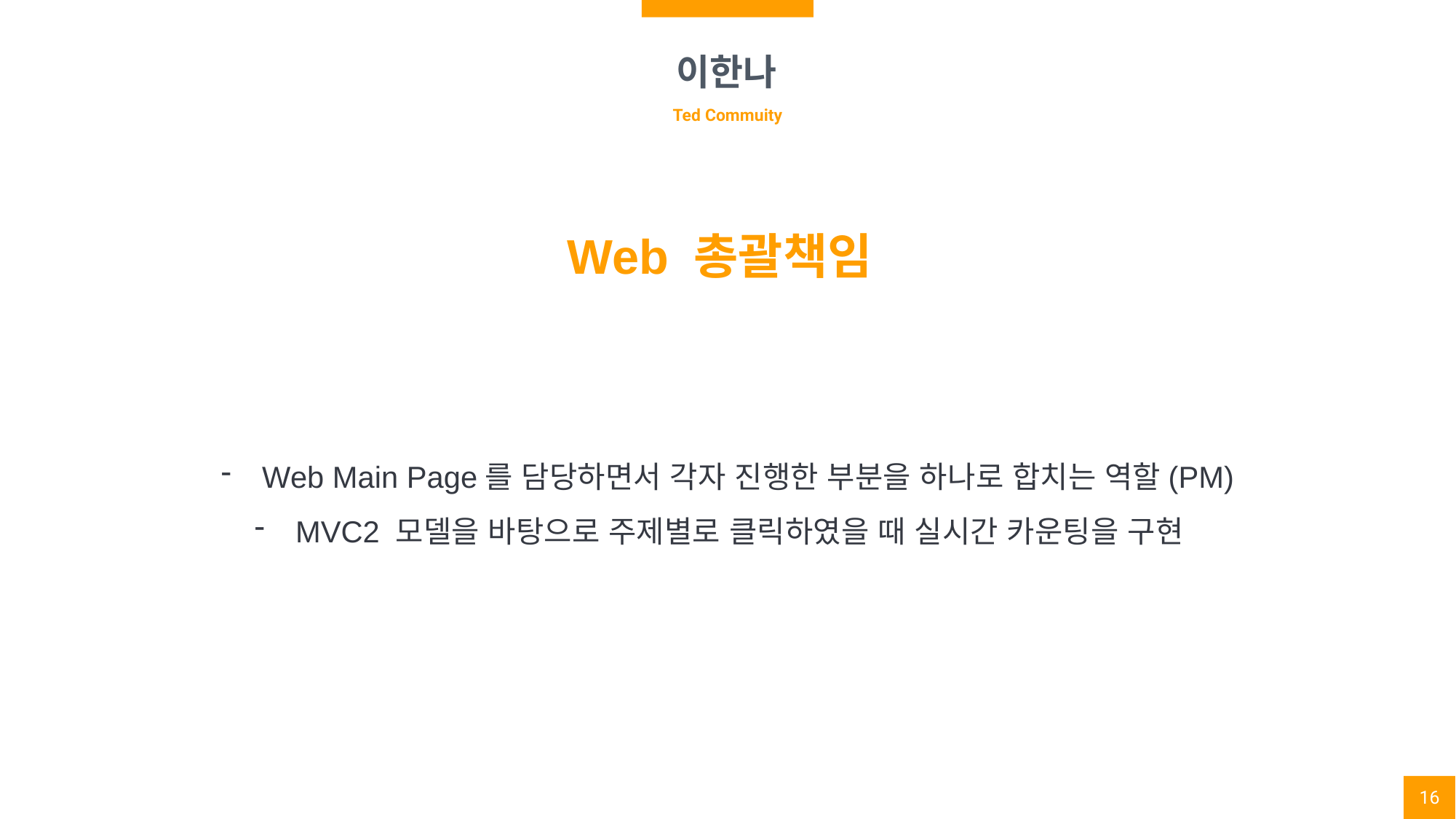

이한나
Ted Commuity
Web 총괄책임
Web Main Page를 담당하면서 각자 진행한 부분을 하나로 합치는 역할(PM)
MVC2 모델을 바탕으로 주제별로 클릭하였을 때 실시간 카운팅을 구현
16